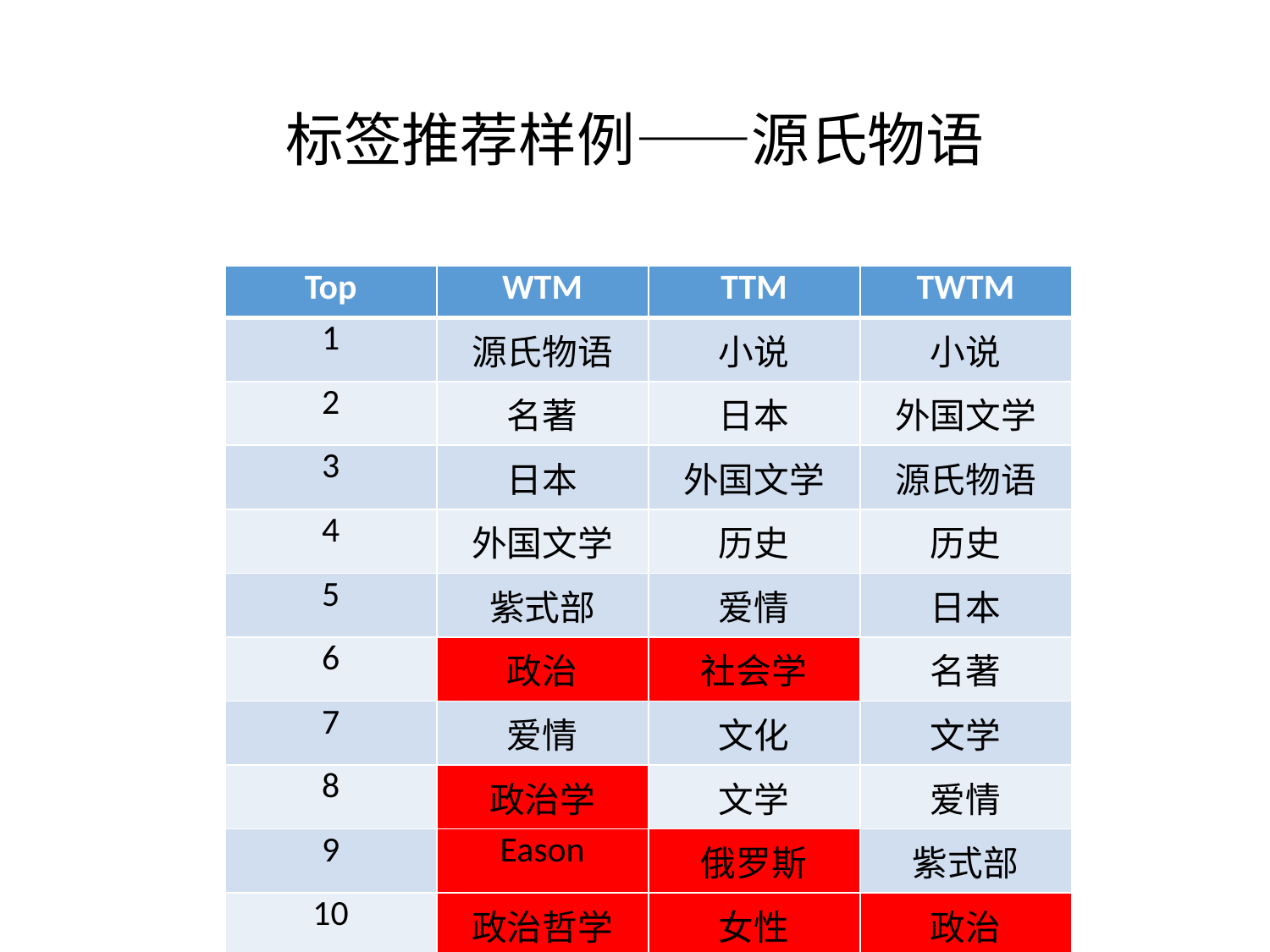

# 标签推荐样例——源氏物语
| Top | WTM | TTM | TWTM |
| --- | --- | --- | --- |
| 1 | 源氏物语 | 小说 | 小说 |
| 2 | 名著 | 日本 | 外国文学 |
| 3 | 日本 | 外国文学 | 源氏物语 |
| 4 | 外国文学 | 历史 | 历史 |
| 5 | 紫式部 | 爱情 | 日本 |
| 6 | 政治 | 社会学 | 名著 |
| 7 | 爱情 | 文化 | 文学 |
| 8 | 政治学 | 文学 | 爱情 |
| 9 | Eason | 俄罗斯 | 紫式部 |
| 10 | 政治哲学 | 女性 | 政治 |